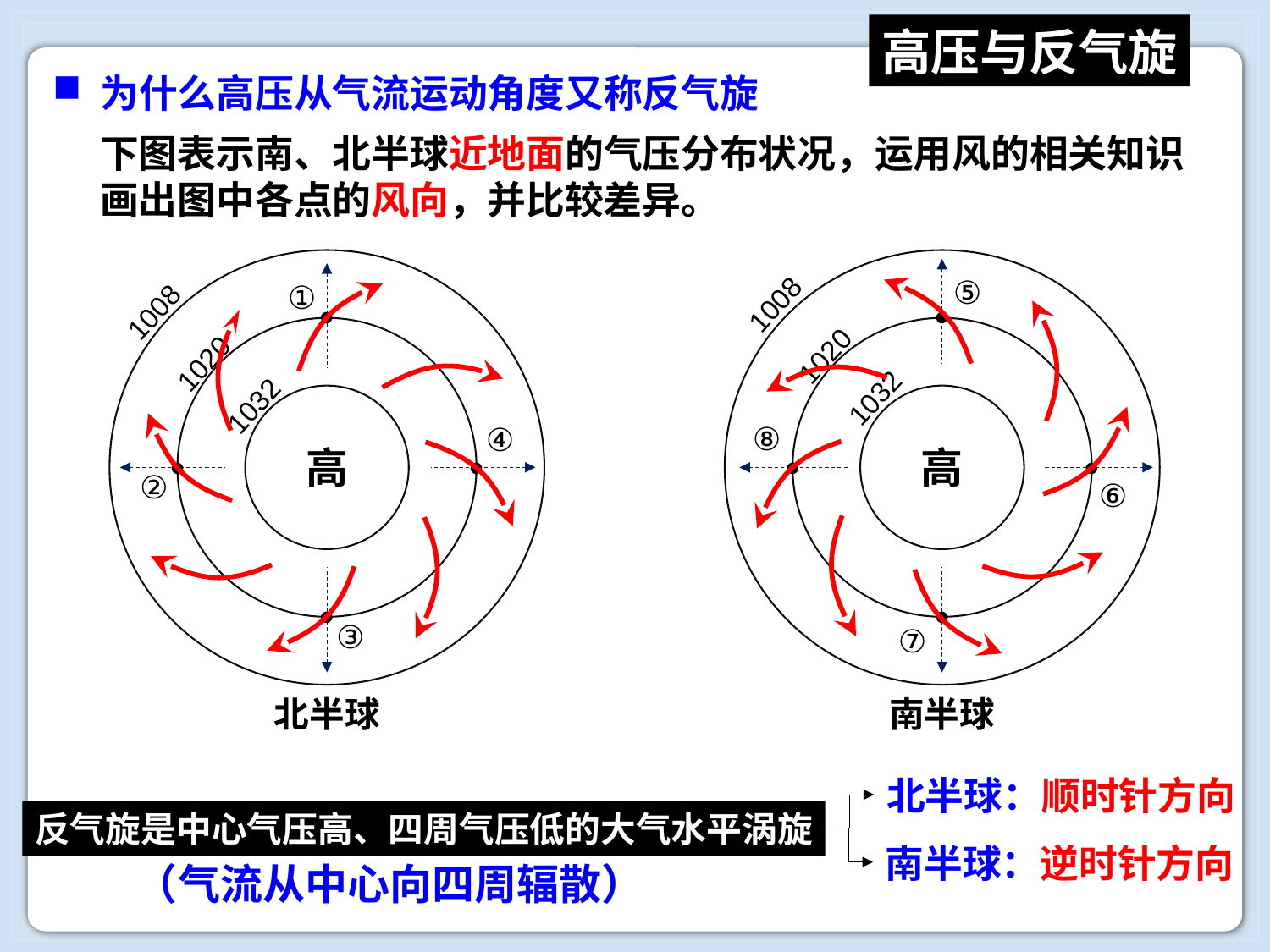

高压与反气旋
为什么高压从气流运动角度又称反气旋
下图表示南、北半球近地面的气压分布状况，运用风的相关知识
画出图中各点的风向，并比较差异。

1008
1020
1032

1008
1020
1032
⑤
①

•
•

⑧

④
•
•
•
•
高
高

②
⑥

•
•
③
⑦
北半球
南半球
北半球：顺时针方向
反气旋是中心气压高、四周气压低的大气水平涡旋
南半球：逆时针方向
（气流从中心向四周辐散）